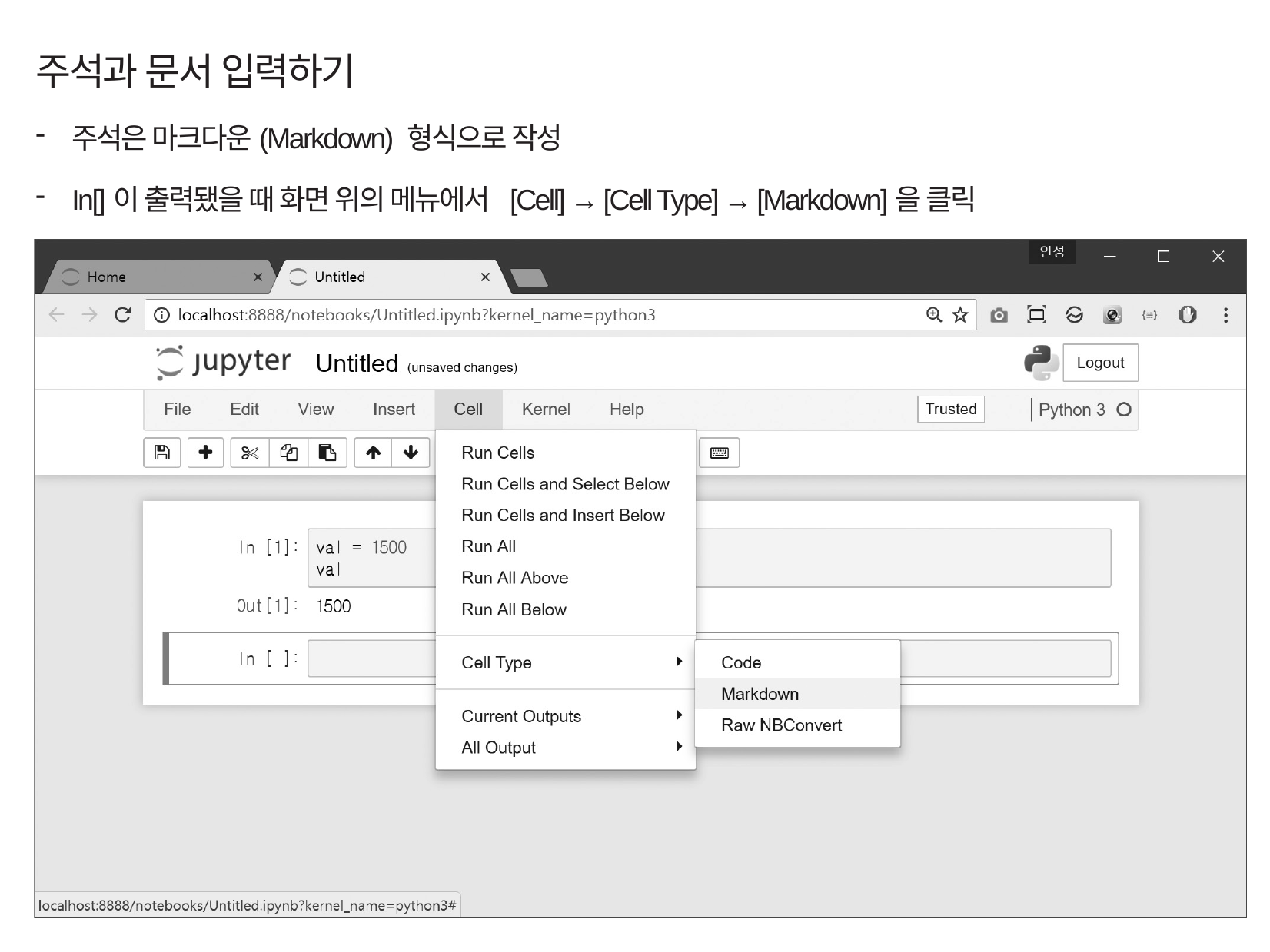

주석과 문서 입력하기
주석은 마크다운(Markdown) 형식으로 작성
In[]이 출력됐을 때 화면 위의 메뉴에서  [Cell] → [Cell Type] → [Markdown]을 클릭